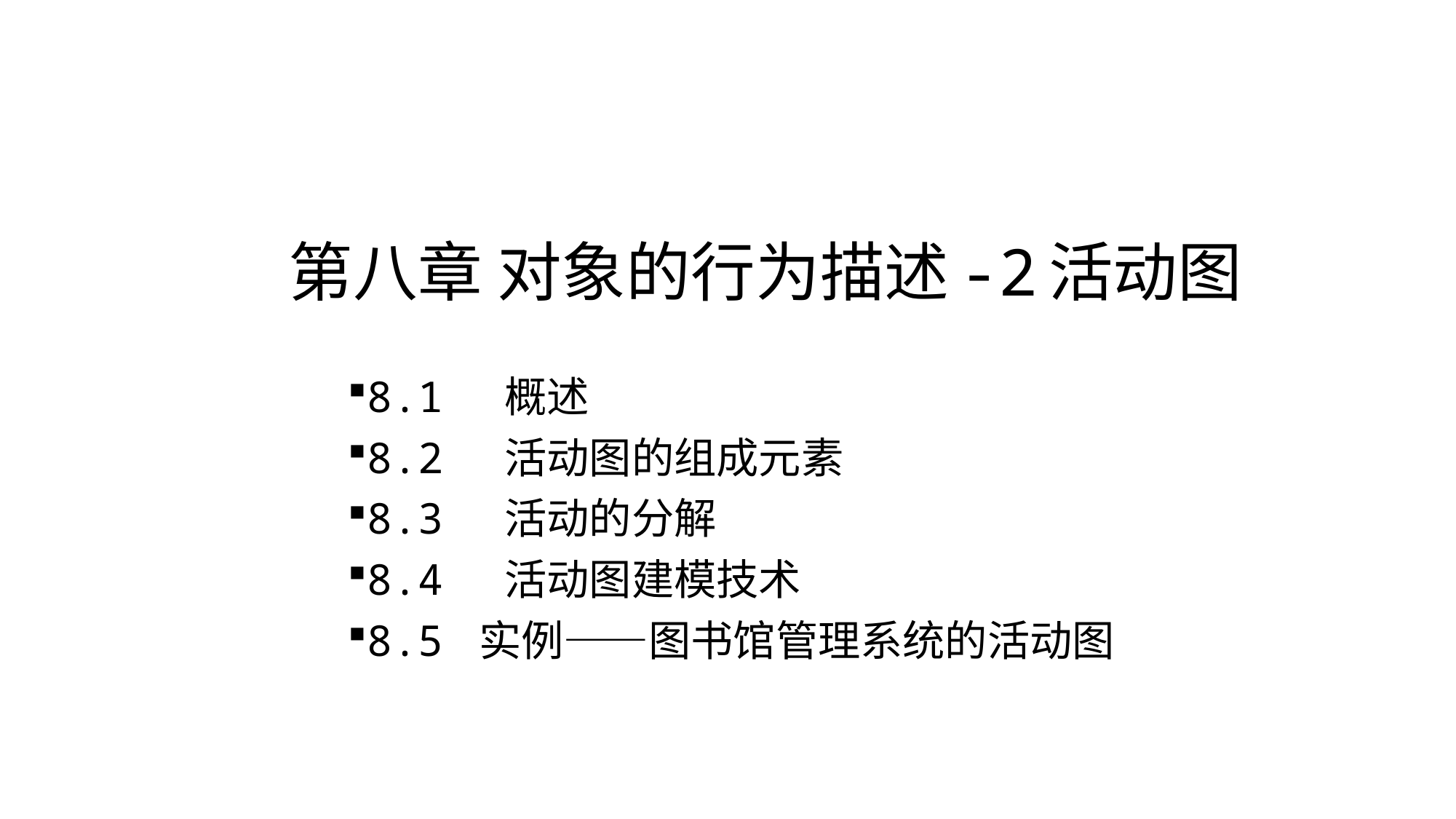

# 第八章 对象的行为描述-2活动图
8.1  概述
8.2  活动图的组成元素
8.3  活动的分解
8.4  活动图建模技术
8.5 实例——图书馆管理系统的活动图